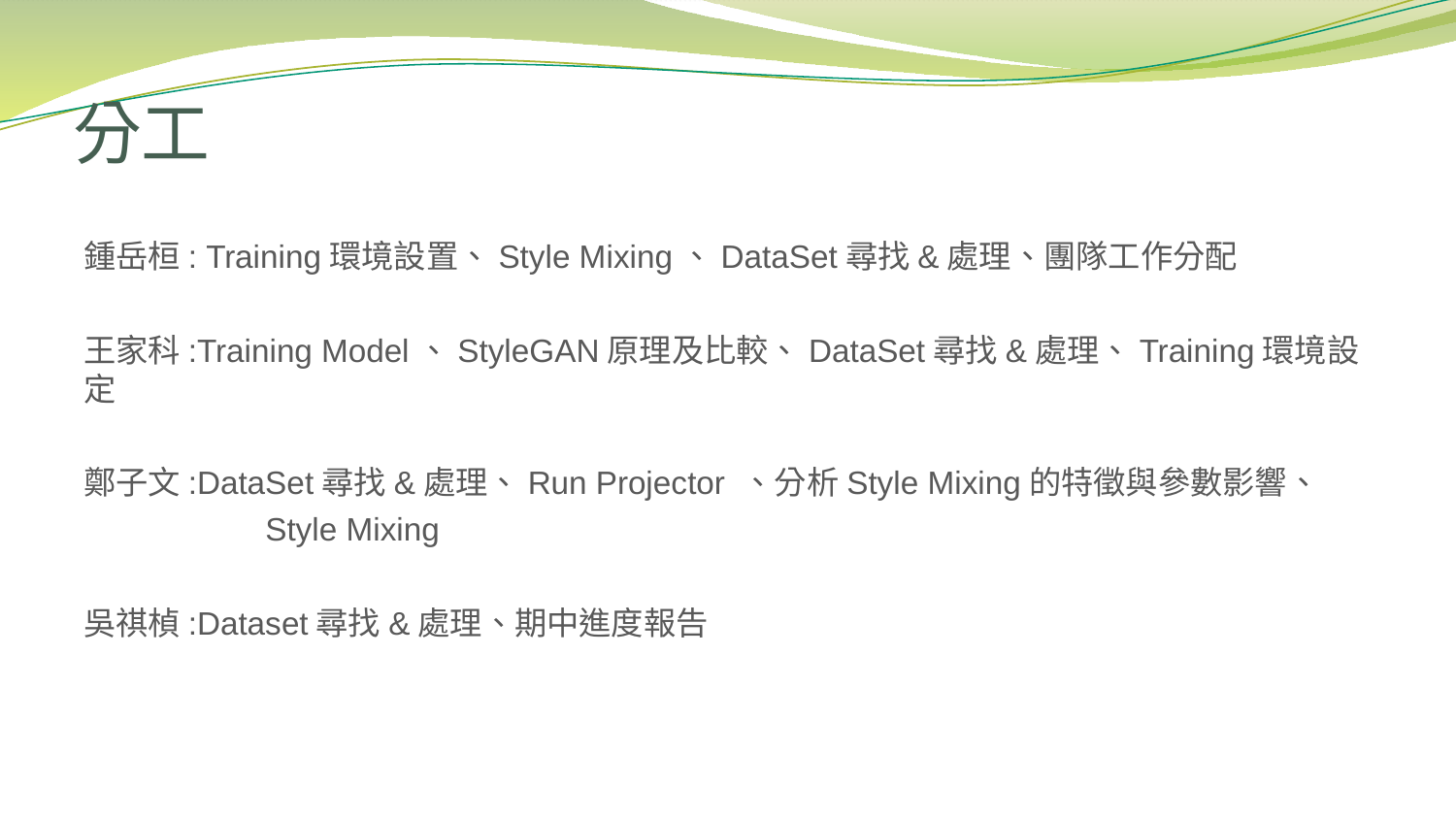

# 分工
鍾岳桓: Training環境設置、Style Mixing、DataSet尋找&處理、團隊工作分配

王家科:Training Model、StyleGAN原理及比較、DataSet尋找&處理、Training環境設定

鄭子文:DataSet尋找&處理、Run Projector 、分析Style Mixing的特徵與參數影響、
	    Style Mixing

吳祺楨:Dataset尋找&處理、期中進度報告